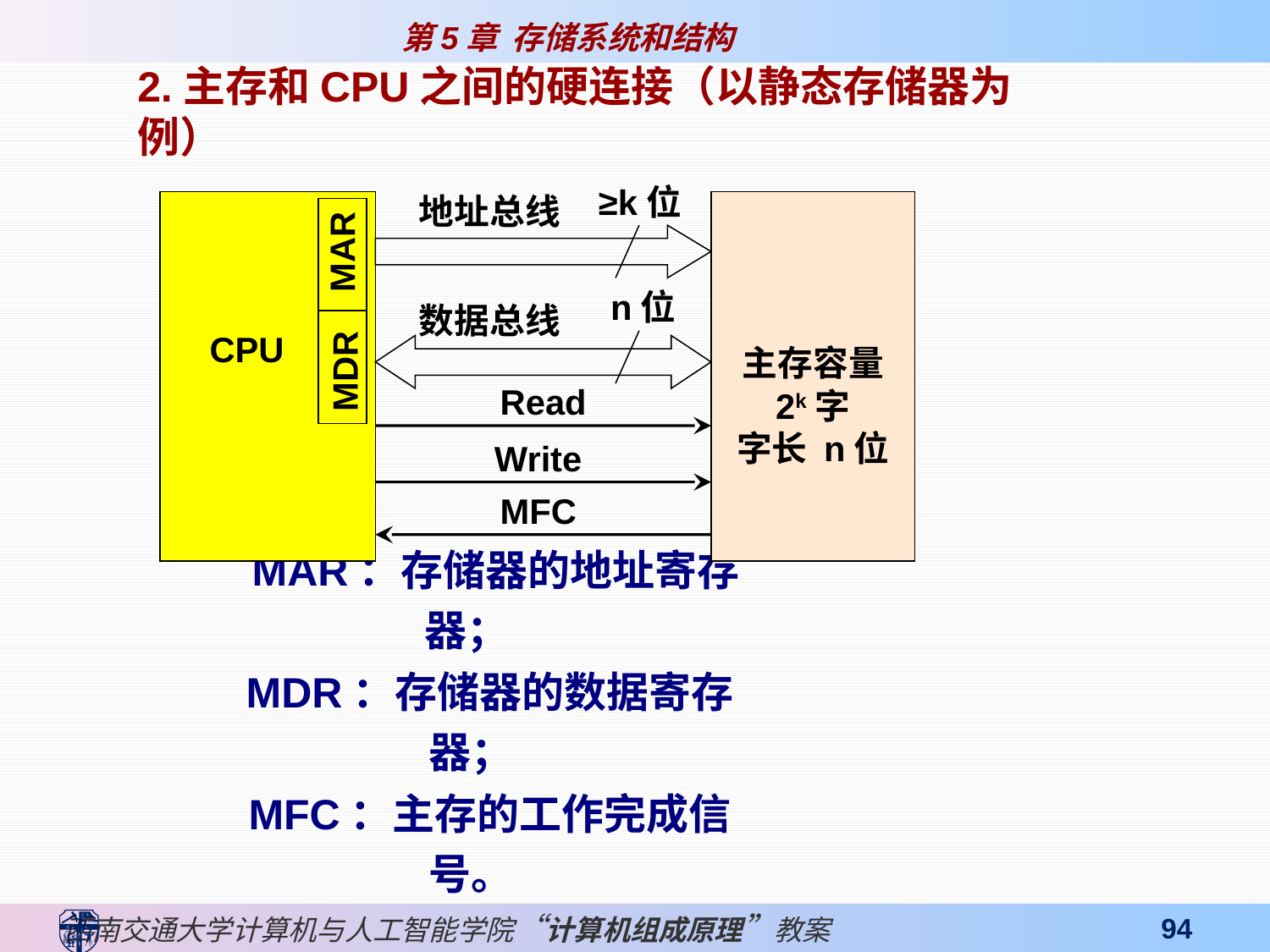

2.主存和CPU之间的硬连接（以静态存储器为例）

≥k位
地址总线

主存容量
2k字
字长 n位
MAR

n位
数据总线

  MDR
CPU

Read

Write

MFC

 MAR：存储器的地址寄存器；
MDR：存储器的数据寄存器；
MFC：主存的工作完成信号。